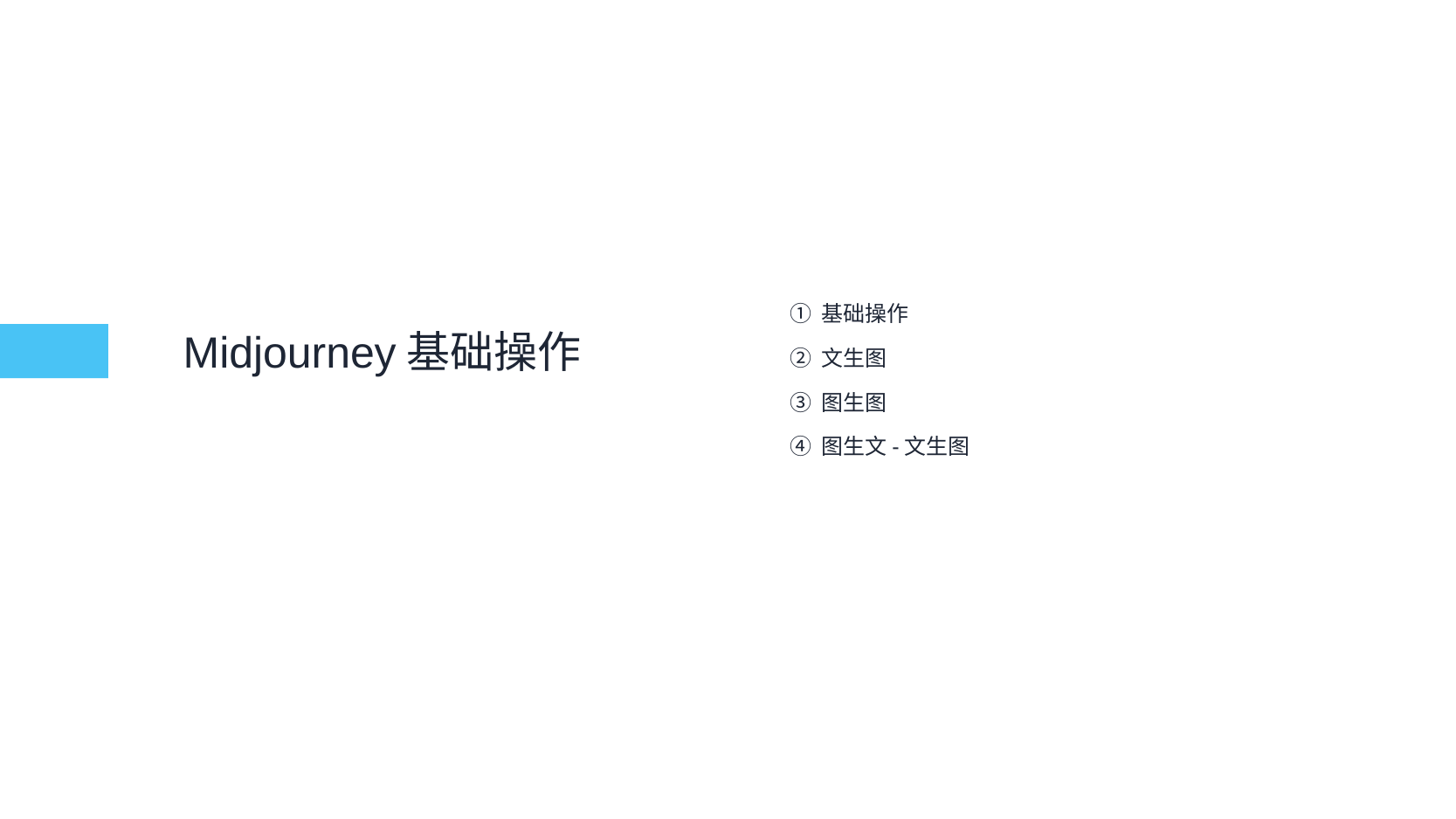

① 基础操作
② 文生图
③ 图生图
④ 图生文-文生图
Midjourney基础操作